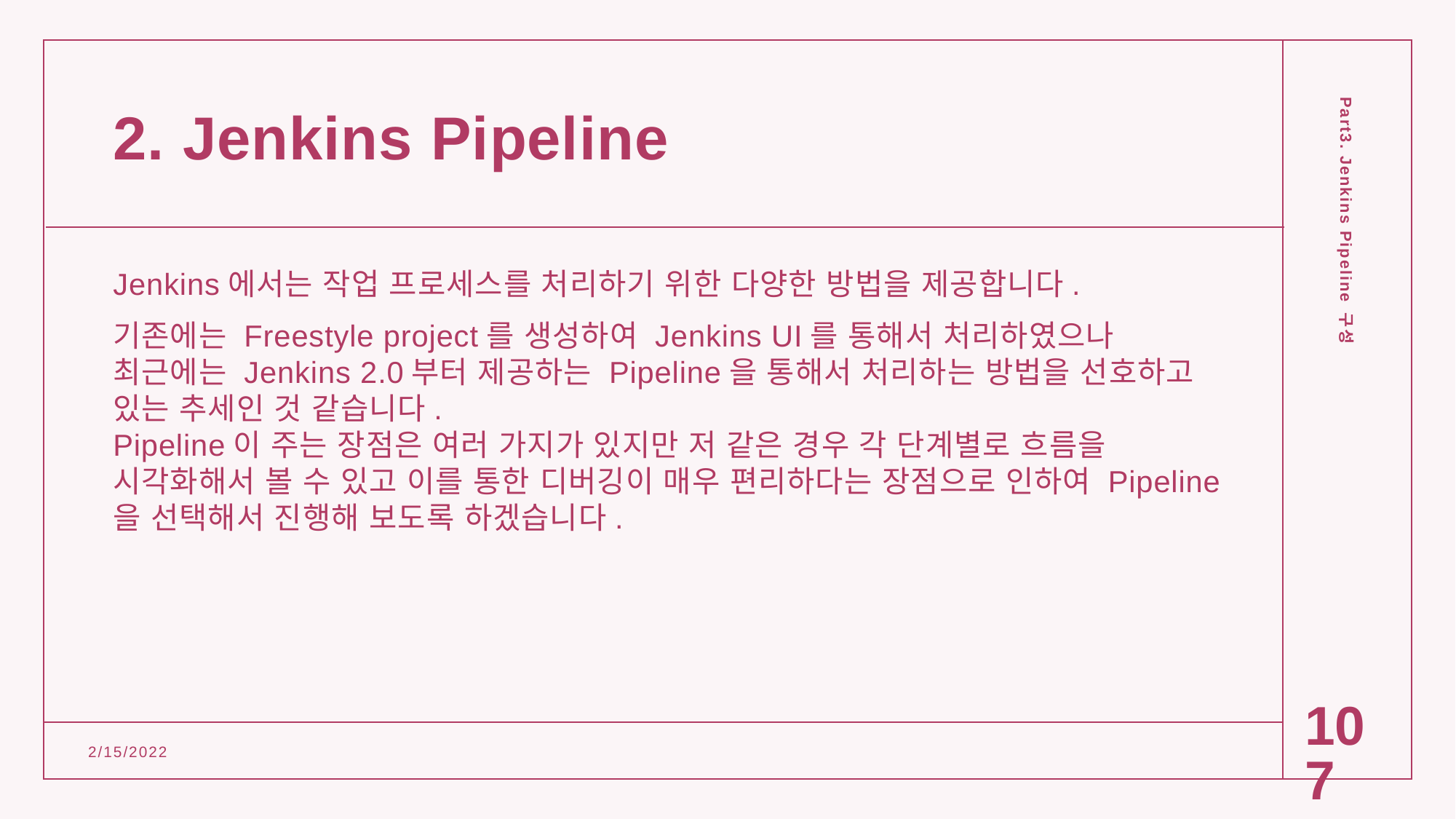

# 2. Jenkins Pipeline
Jenkins에서는 작업 프로세스를 처리하기 위한 다양한 방법을 제공합니다.
기존에는 Freestyle project를 생성하여 Jenkins UI를 통해서 처리하였으나 최근에는 Jenkins 2.0부터 제공하는 Pipeline을 통해서 처리하는 방법을 선호하고 있는 추세인 것 같습니다.
Pipeline이 주는 장점은 여러 가지가 있지만 저 같은 경우 각 단계별로 흐름을 시각화해서 볼 수 있고 이를 통한 디버깅이 매우 편리하다는 장점으로 인하여 Pipeline을 선택해서 진행해 보도록 하겠습니다.
Part3. Jenkins Pipeline 구성
107
2/15/2022